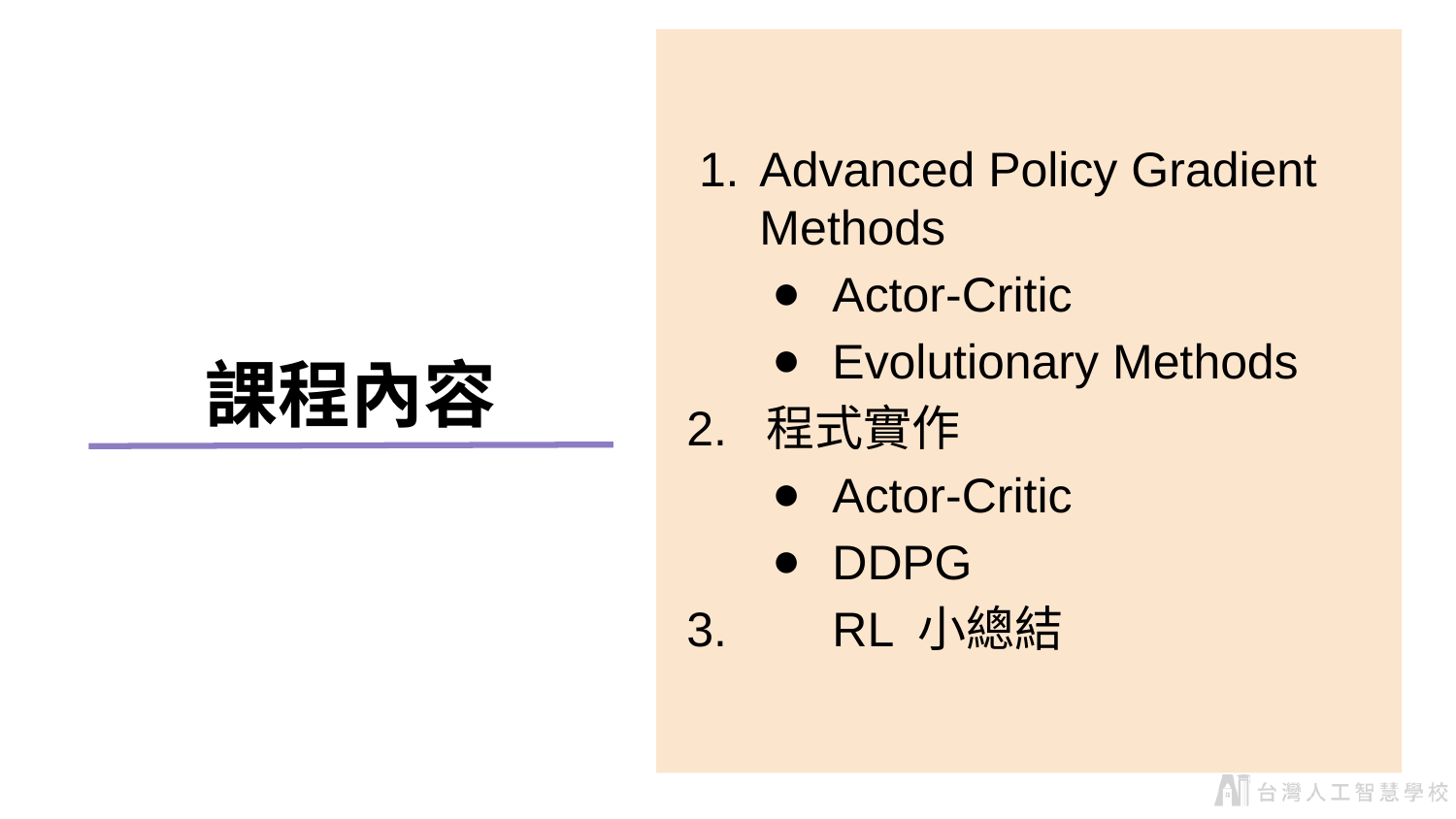

Advanced Policy Gradient Methods
Actor-Critic
Evolutionary Methods
2.  程式實作
Actor-Critic
DDPG
3.	RL 小總結

課程內容